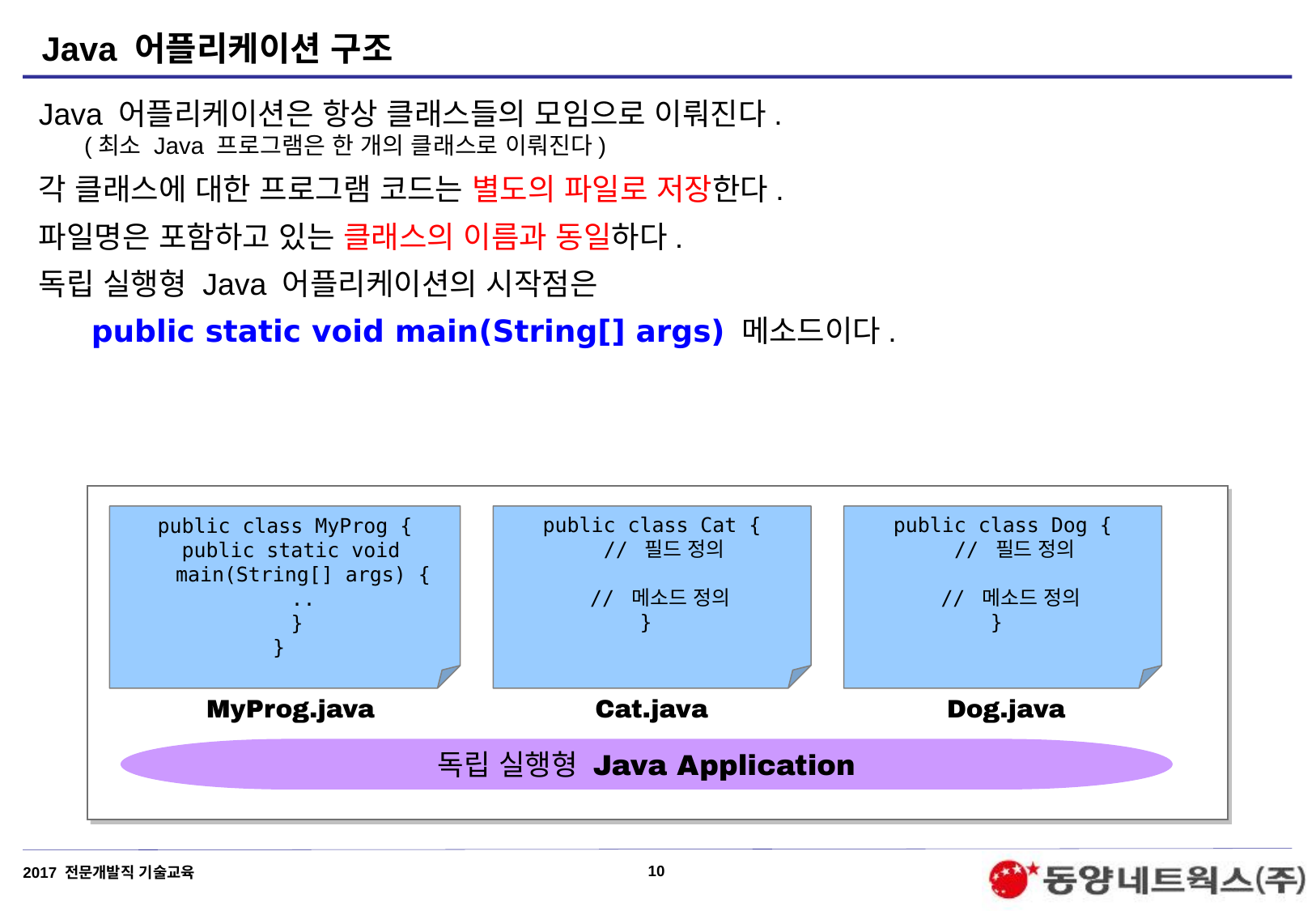

# Java 어플리케이션 구조
Java 어플리케이션은 항상 클래스들의 모임으로 이뤄진다.
(최소 Java 프로그램은 한 개의 클래스로 이뤄진다)
각 클래스에 대한 프로그램 코드는 별도의 파일로 저장한다.
파일명은 포함하고 있는 클래스의 이름과 동일하다.
독립 실행형 Java 어플리케이션의 시작점은
     public static void main(String[] args) 메소드이다.

public class MyProg {
  public static void
   main(String[] args) {
   ..
  }
}
public class Cat {
  // 필드 정의
  // 메소드 정의
}
public class Dog {
  // 필드 정의
  // 메소드 정의
}
MyProg.java
Cat.java
Dog.java
독립 실행형 Java Application